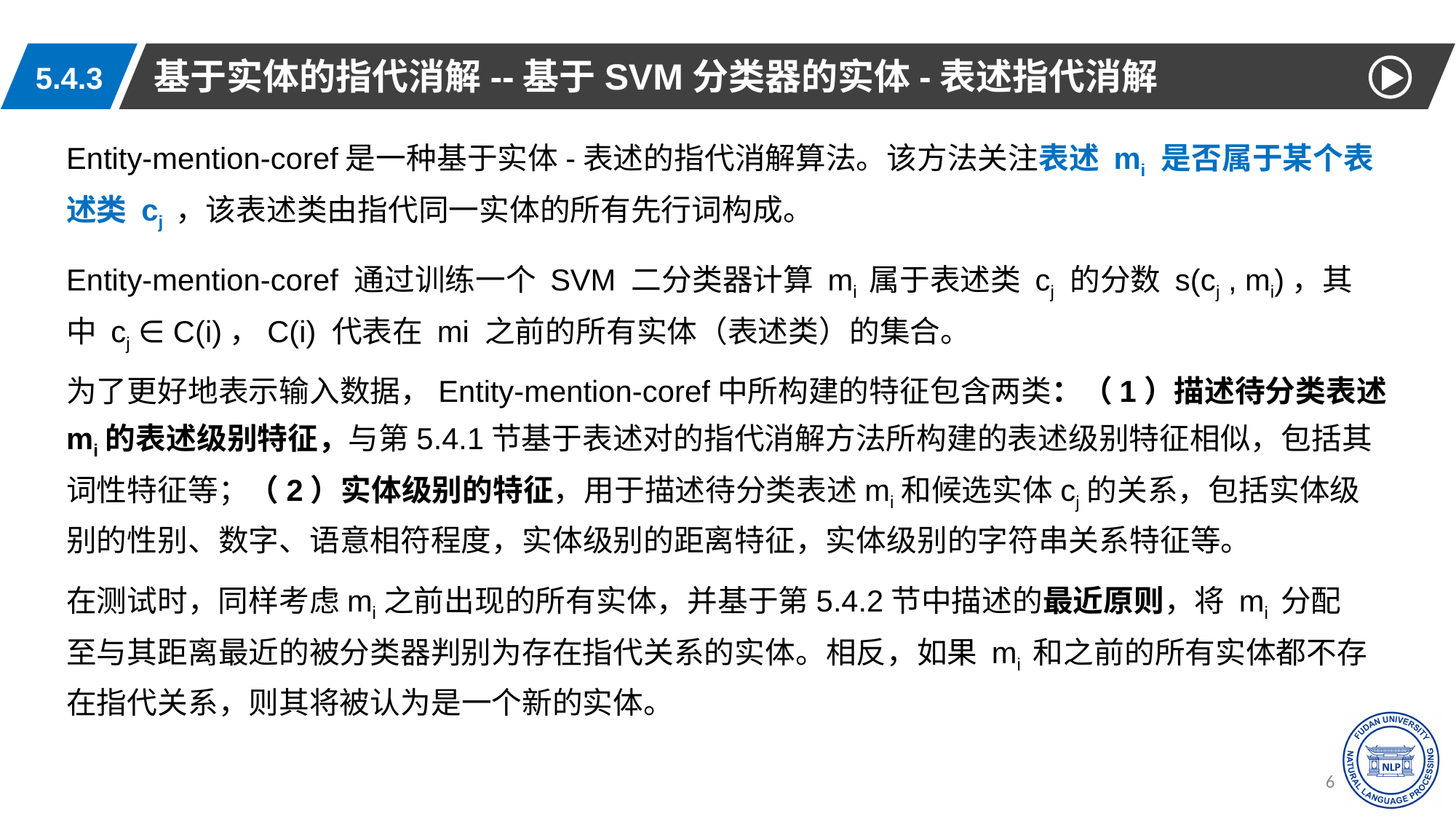

基于实体的指代消解--基于SVM分类器的实体-表述指代消解
5.4.3

Entity-mention-coref是一种基于实体-表述的指代消解算法。该方法关注表述 mi 是否属于某个表述类 cj ，该表述类由指代同一实体的所有先行词构成。
Entity-mention-coref 通过训练一个 SVM 二分类器计算 mi 属于表述类 cj 的分数 s(cj , mi)，其中 cj ∈ C(i)，C(i) 代表在 mi 之前的所有实体（表述类）的集合。
为了更好地表示输入数据，Entity-mention-coref中所构建的特征包含两类：（1）描述待分类表述mi的表述级别特征，与第5.4.1节基于表述对的指代消解方法所构建的表述级别特征相似，包括其词性特征等；（2）实体级别的特征，用于描述待分类表述mi和候选实体cj的关系，包括实体级别的性别、数字、语意相符程度，实体级别的距离特征，实体级别的字符串关系特征等。
在测试时，同样考虑mi之前出现的所有实体，并基于第5.4.2节中描述的最近原则，将 mi 分配至与其距离最近的被分类器判别为存在指代关系的实体。相反，如果 mi 和之前的所有实体都不存在指代关系，则其将被认为是一个新的实体。
64